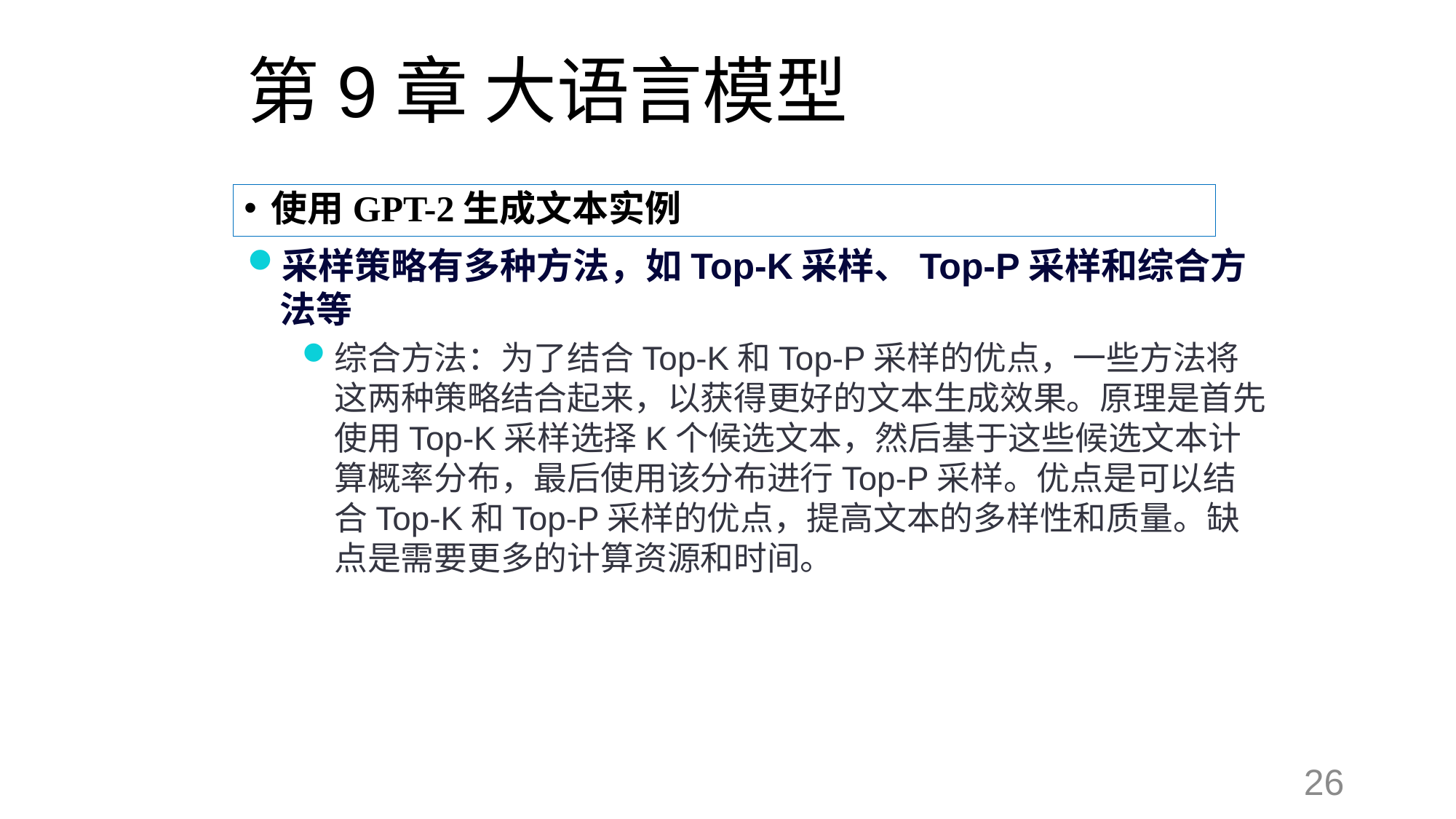

# 第9章 大语言模型
使用GPT-2生成文本实例

采样策略有多种方法，如Top-K采样、Top-P采样和综合方法等
综合方法：为了结合Top-K和Top-P采样的优点，一些方法将这两种策略结合起来，以获得更好的文本生成效果。原理是首先使用Top-K采样选择K个候选文本，然后基于这些候选文本计算概率分布，最后使用该分布进行Top-P采样。优点是可以结合Top-K和Top-P采样的优点，提高文本的多样性和质量。缺点是需要更多的计算资源和时间。

26